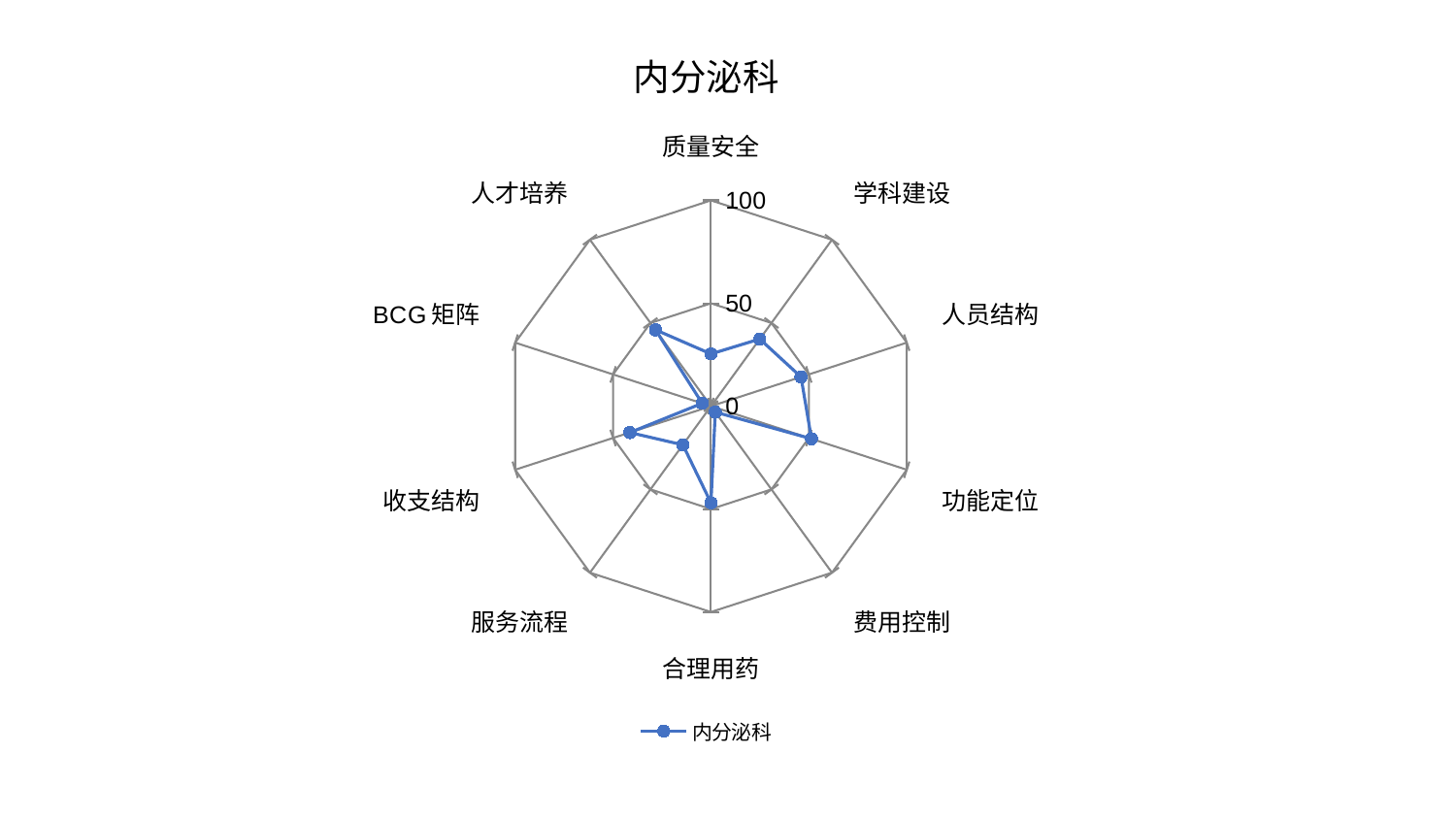

### Chart: 内分泌科

| Category | 内分泌科 |
|---|---|
| 质量安全 | 25.410368630427836 |
| 学科建设 | 40.3395375125337 |
| 人员结构 | 45.9916575435558 |
| 功能定位 | 51.332167451193975 |
| 费用控制 | 3.5713585522019278 |
| 合理用药 | 46.97380746413294 |
| 服务流程 | 23.244686307133996 |
| 收支结构 | 41.45495771172727 |
| BCG矩阵 | 4.490114064306867 |
| 人才培养 | 45.883956296974304 |
135